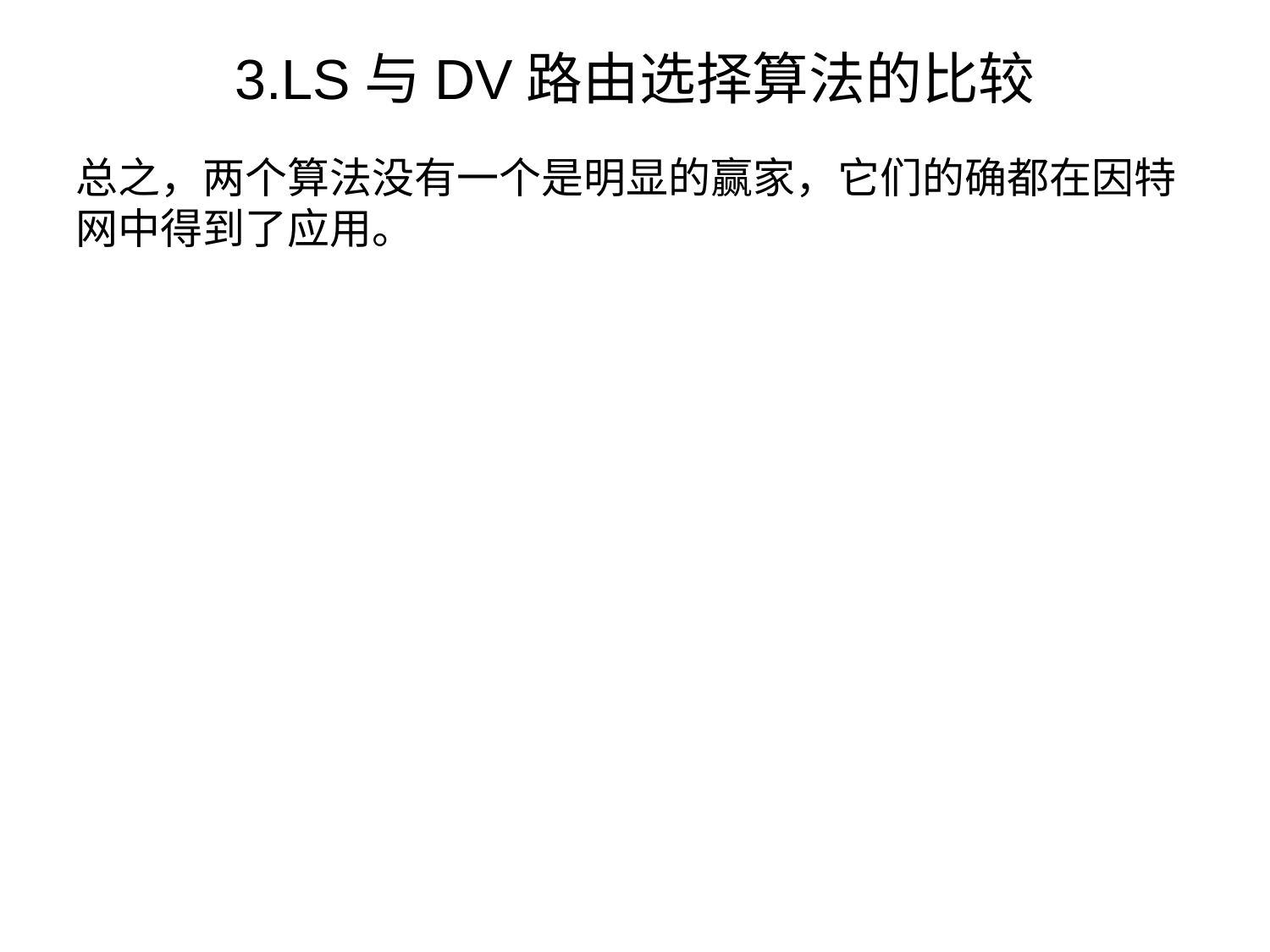

# 3.LS与DV路由选择算法的比较
总之，两个算法没有一个是明显的赢家，它们的确都在因特网中得到了应用。